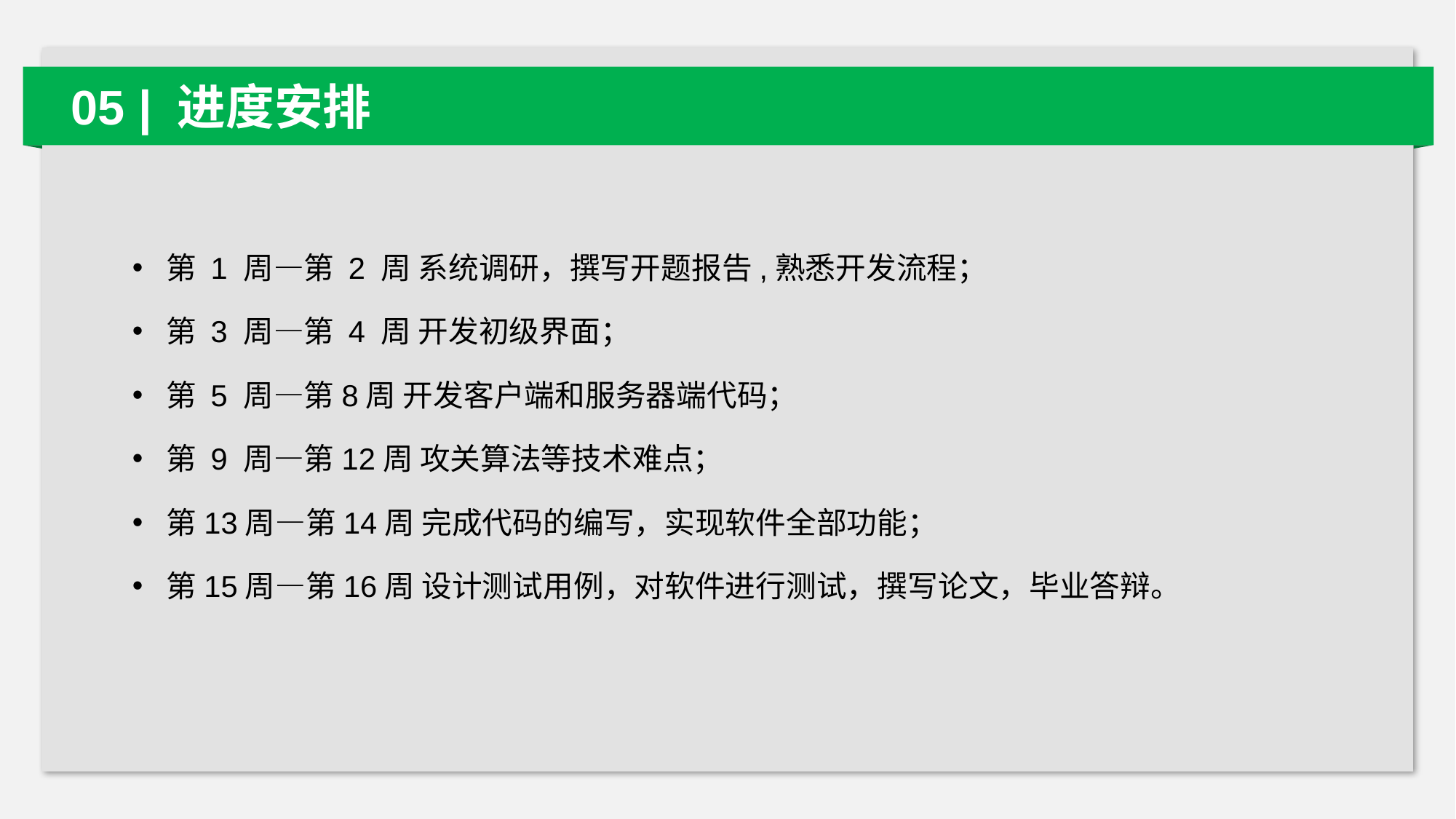

05 | 进度安排
第 1 周—第 2 周 系统调研，撰写开题报告,熟悉开发流程；
第 3 周—第 4 周 开发初级界面；
第 5 周—第8周 开发客户端和服务器端代码；
第 9 周—第12周 攻关算法等技术难点；
第13周—第14周 完成代码的编写，实现软件全部功能；
第15周—第16周 设计测试用例，对软件进行测试，撰写论文，毕业答辩。